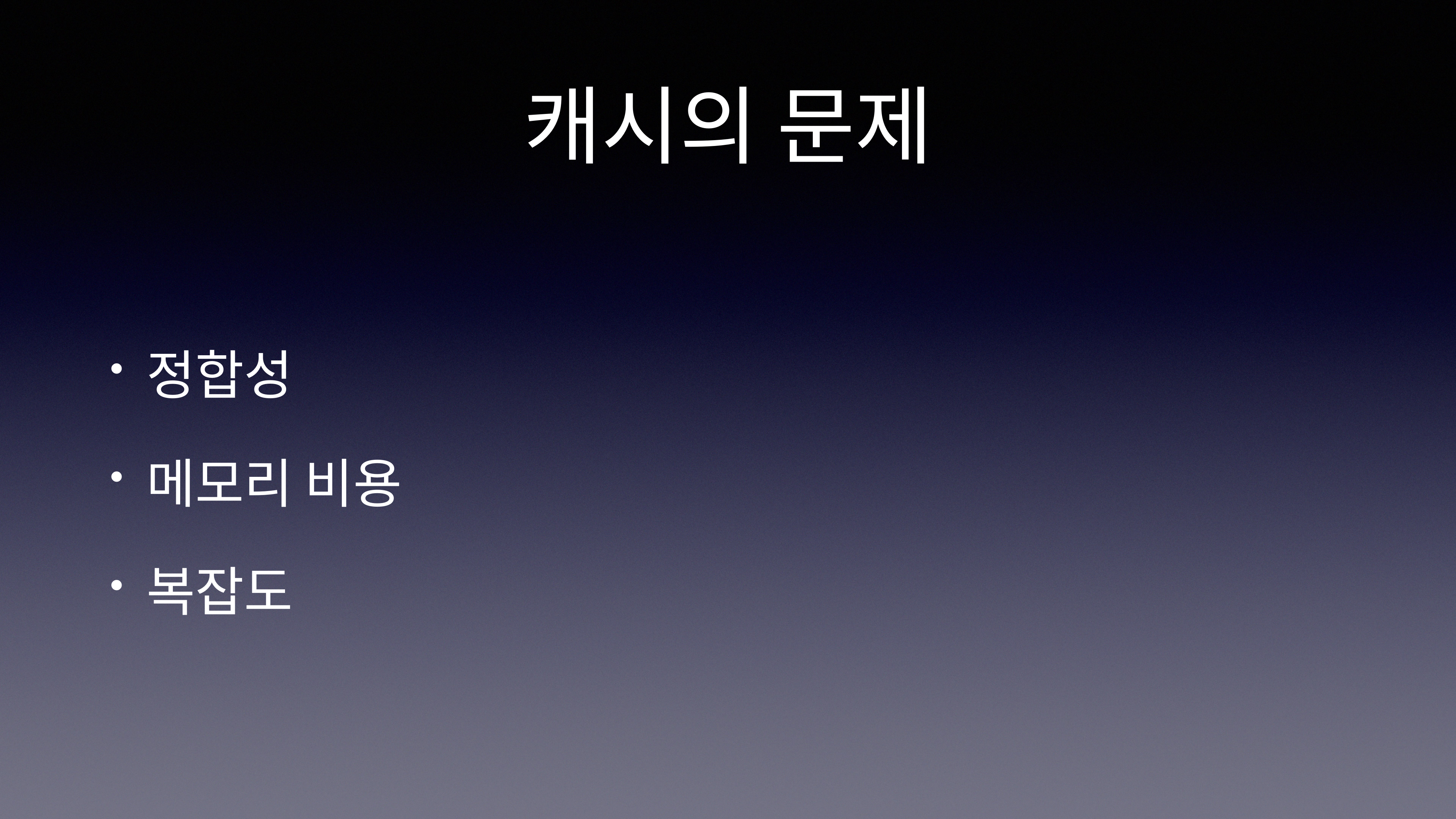

# 캐시의 문제
정합성
메모리 비용
복잡도